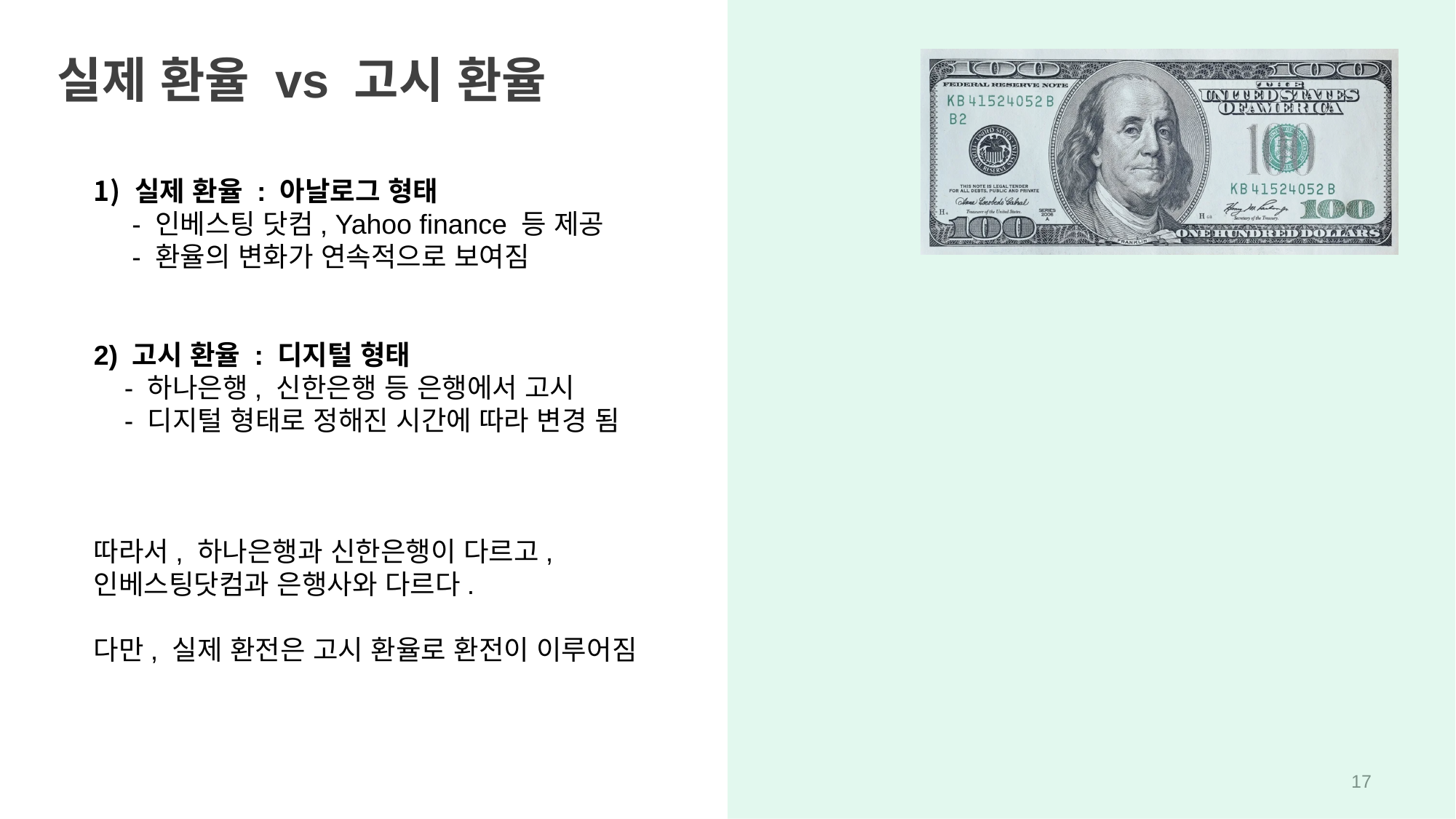

실제 환율 vs 고시 환율
실제 환율 : 아날로그 형태
     - 인베스팅 닷컴, Yahoo finance 등 제공
     - 환율의 변화가 연속적으로 보여짐

2) 고시 환율 : 디지털 형태
    - 하나은행, 신한은행 등 은행에서 고시
    - 디지털 형태로 정해진 시간에 따라 변경 됨

따라서, 하나은행과 신한은행이 다르고,
인베스팅닷컴과 은행사와 다르다.

다만, 실제 환전은 고시 환율로 환전이 이루어짐
17